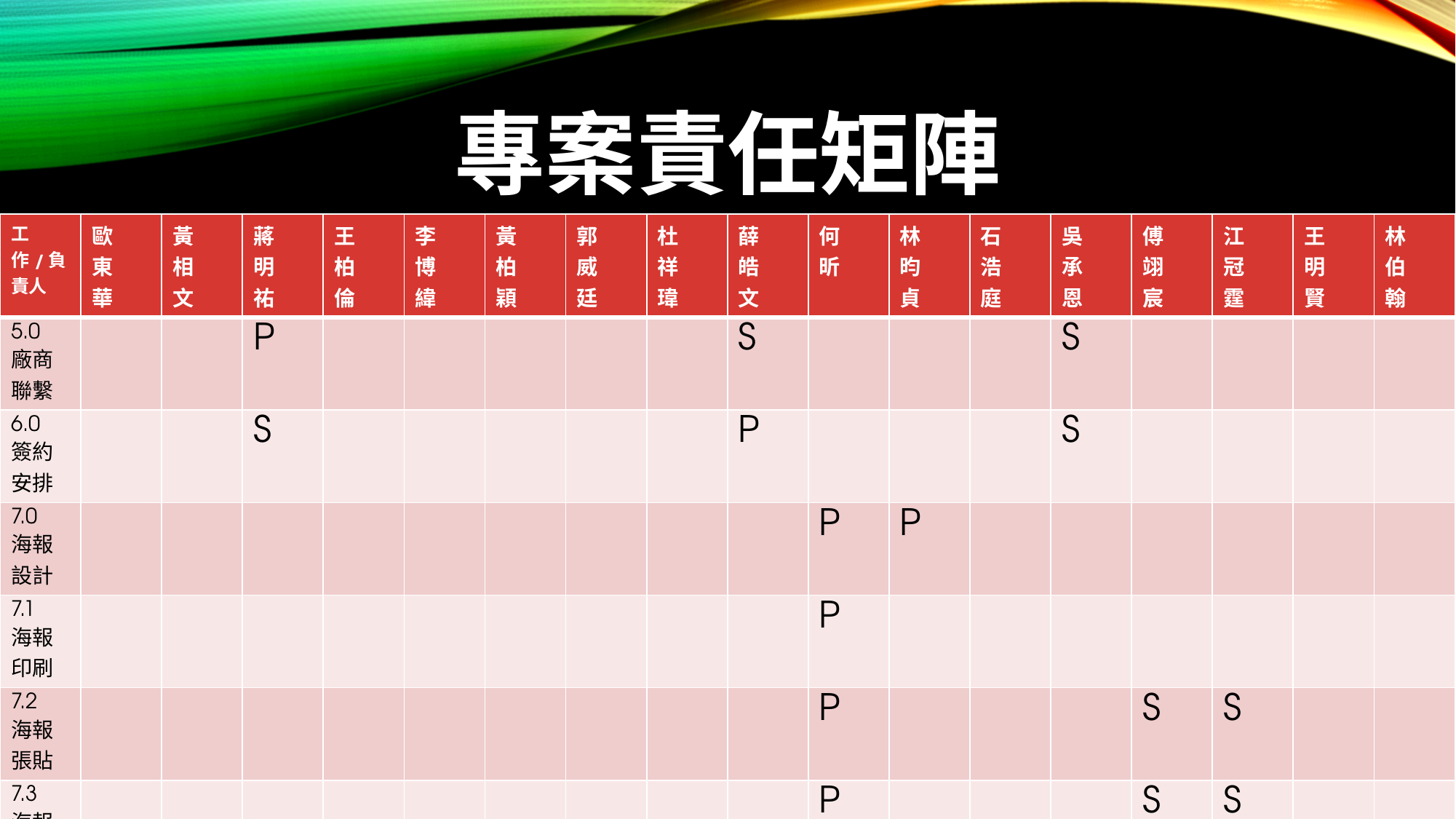

# 專案責任矩陣
| 工作/負責人 | 歐 東 華 | 黃 相 文 | 蔣 明 祐 | 王 柏 倫 | 李 博 緯 | 黃 柏 穎 | 郭 威 廷 | 杜 祥 瑋 | 薛 皓 文 | 何 昕 | 林 昀 貞 | 石 浩 庭 | 吳 承 恩 | 傅 翊 宸 | 江 冠 霆 | 王 明 賢 | 林 伯 翰 |
| --- | --- | --- | --- | --- | --- | --- | --- | --- | --- | --- | --- | --- | --- | --- | --- | --- | --- |
| 5.0 廠商聯繫 |  |  | P |  |  |  |  |  | S |  |  |  | S |  |  |  |  |
| 6.0 簽約安排 |  |  | S |  |  |  |  |  | P |  |  |  | S |  |  |  |  |
| 7.0 海報設計 |  |  |  |  |  |  |  |  |  | P | P |  |  |  |  |  |  |
| 7.1 海報印刷 |  |  |  |  |  |  |  |  |  | P |  |  |  |  |  |  |  |
| 7.2 海報張貼 |  |  |  |  |  |  |  |  |  | P |  |  |  | S | S |  |  |
| 7.3 海報寄發 |  |  |  |  |  |  |  |  |  | P |  |  |  | S | S |  |  |